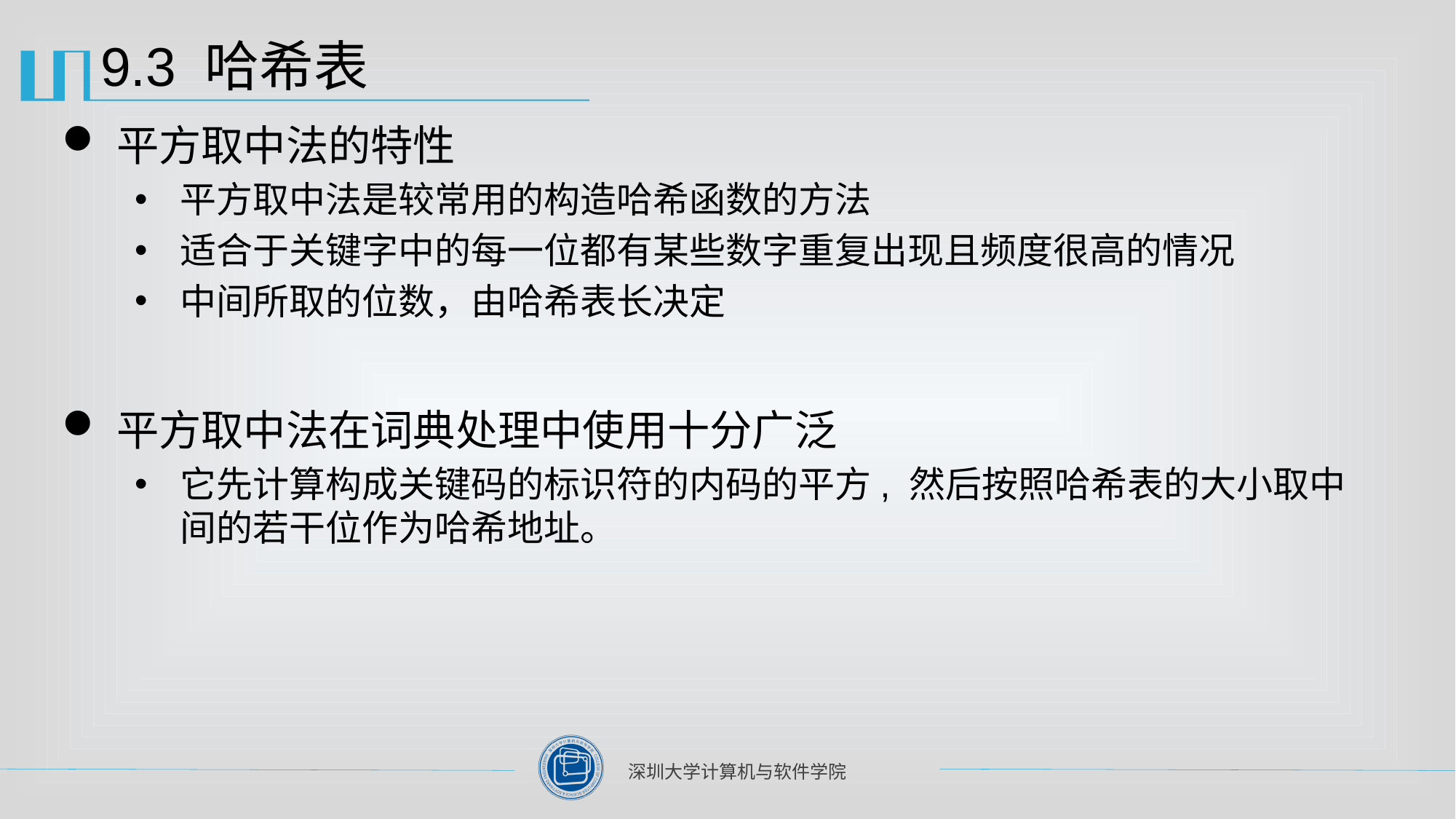

# 9.3 哈希表
平方取中法的特性
平方取中法是较常用的构造哈希函数的方法
适合于关键字中的每一位都有某些数字重复出现且频度很高的情况
中间所取的位数，由哈希表长决定

平方取中法在词典处理中使用十分广泛
它先计算构成关键码的标识符的内码的平方, 然后按照哈希表的大小取中间的若干位作为哈希地址。
122